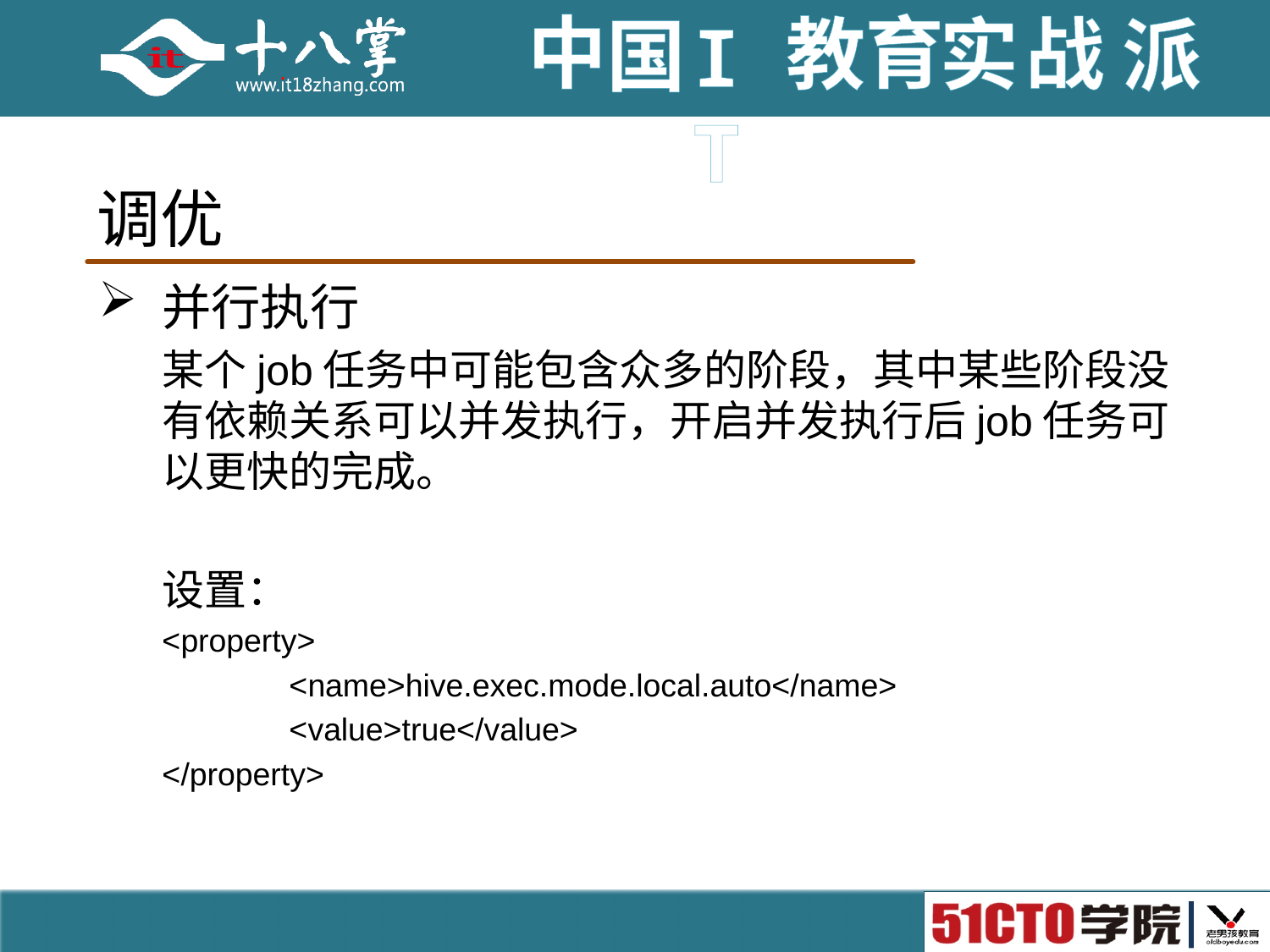

# 调优
并行执行
某个job任务中可能包含众多的阶段，其中某些阶段没有依赖关系可以并发执行，开启并发执行后job任务可以更快的完成。

设置：
<property>
	<name>hive.exec.mode.local.auto</name>
	<value>true</value>
</property>